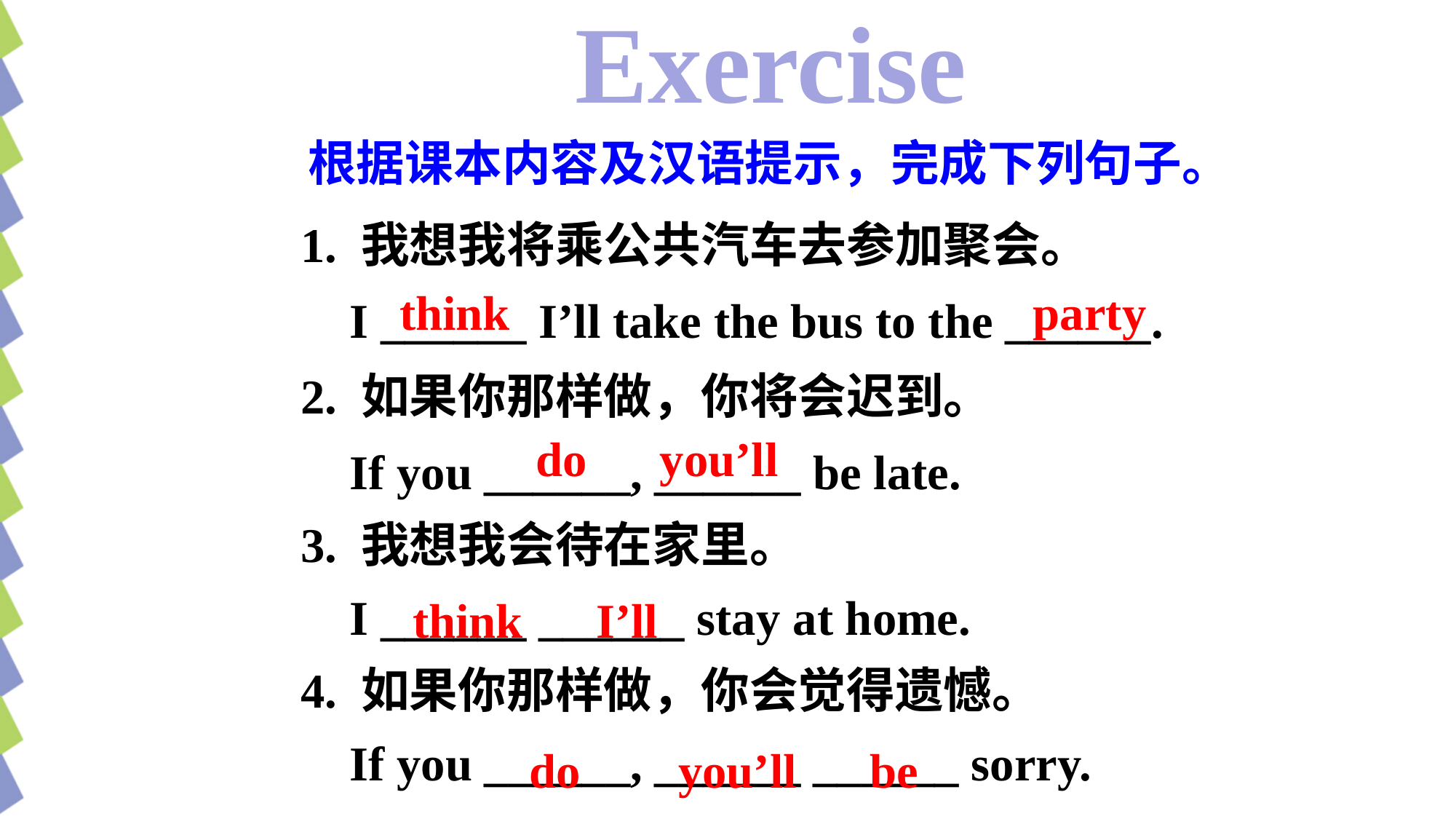

Exercise
根据课本内容及汉语提示，完成下列句子。
1. 我想我将乘公共汽车去参加聚会。
    I ______ I’ll take the bus to the ______.
2. 如果你那样做，你将会迟到。
    If you ______, ______ be late.
3. 我想我会待在家里。
    I ______ ______ stay at home.
4. 如果你那样做，你会觉得遗憾。
    If you ______, ______ ______ sorry.
think                                           party
do      you’ll
think      I’ll
do        you’ll      be